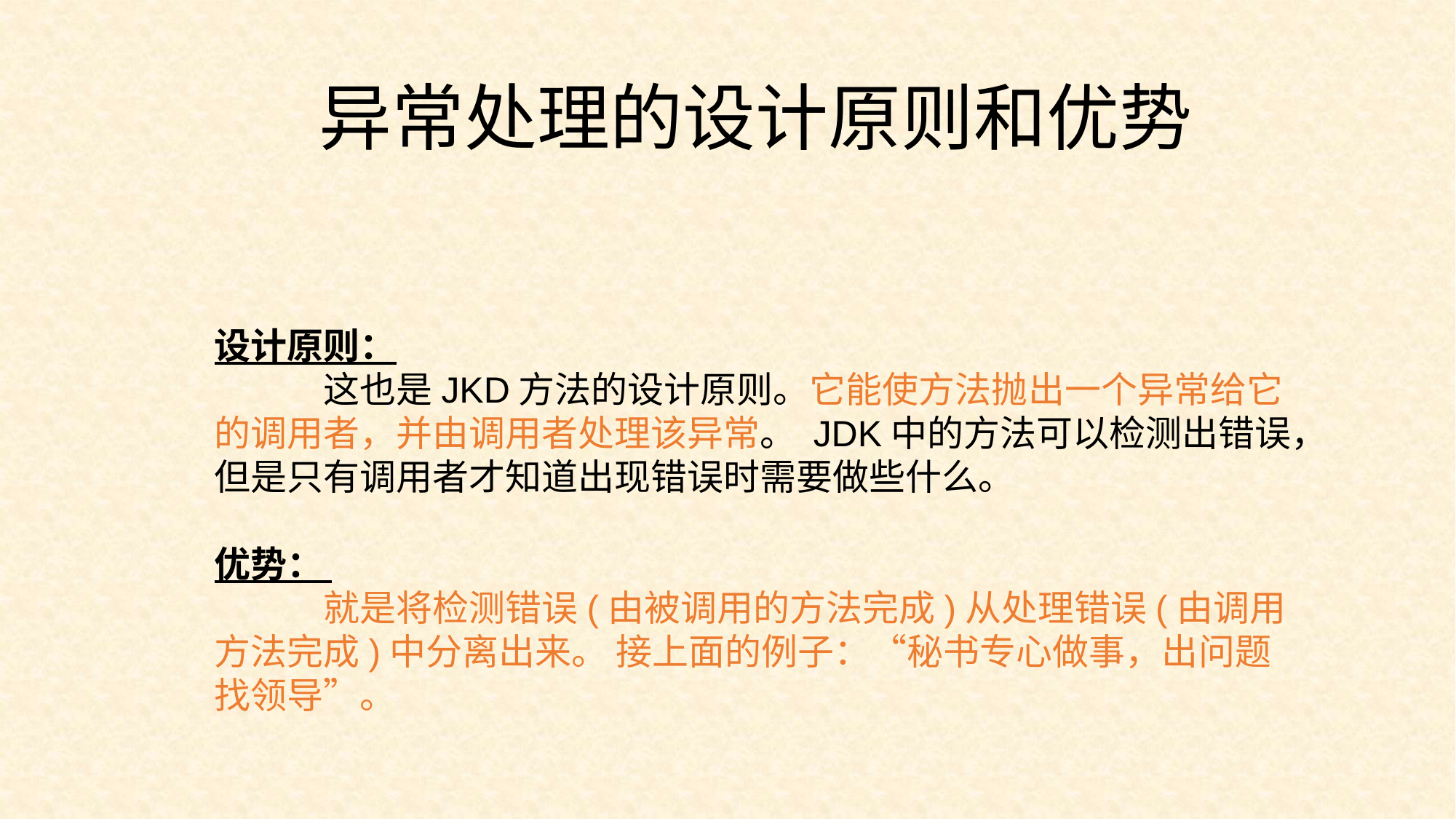

异常处理的设计原则和优势
设计原则：
	这也是JKD方法的设计原则。它能使方法抛出一个异常给它的调用者，并由调用者处理该异常。 JDK中的方法可以检测出错误，但是只有调用者才知道出现错误时需要做些什么。

优势：
	就是将检测错误(由被调用的方法完成)从处理错误(由调用方法完成)中分离出来。 接上面的例子：“秘书专心做事，出问题找领导”。